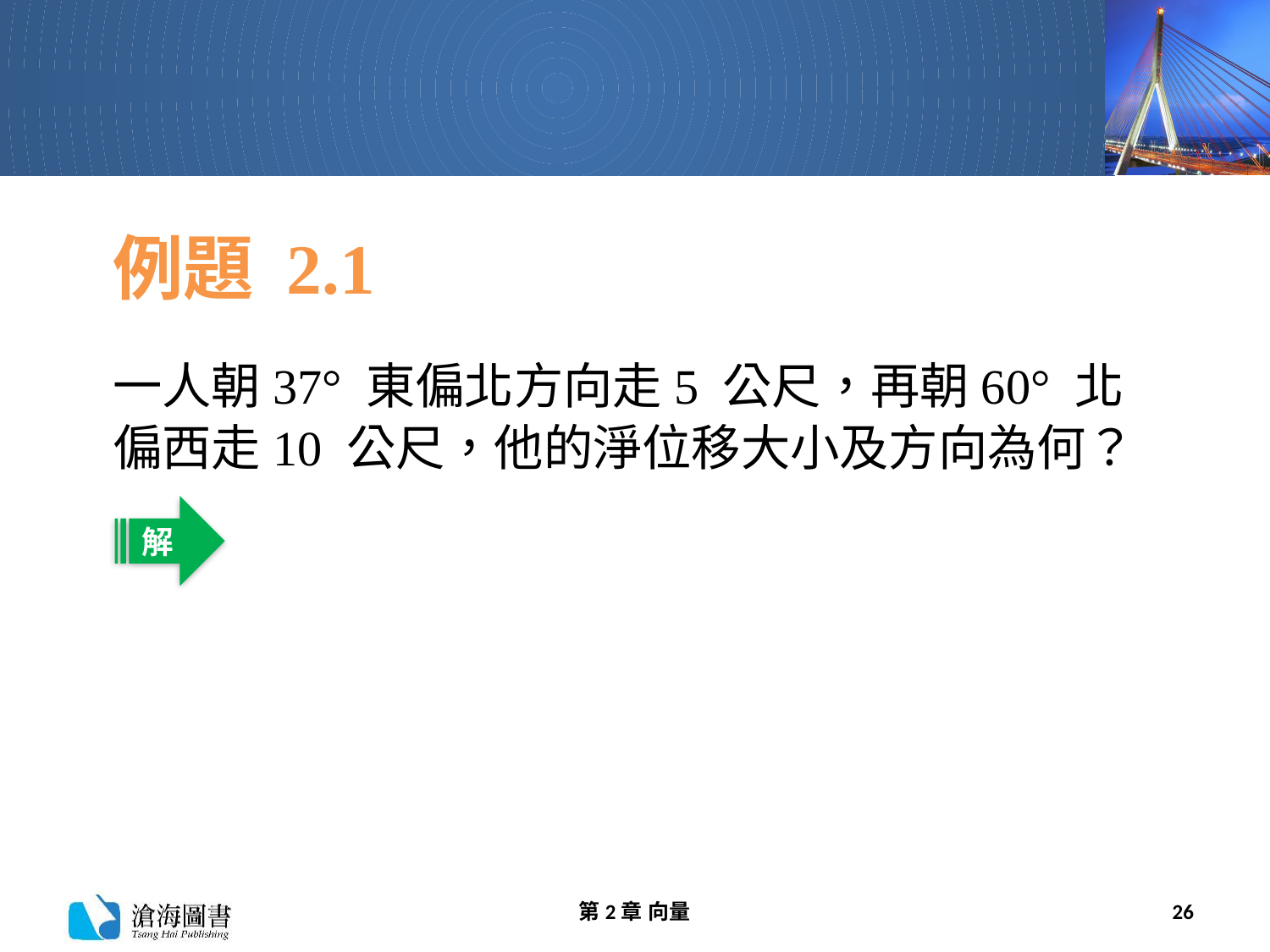

# 例題 2.1
一人朝37° 東偏北方向走5 公尺，再朝60° 北偏西走10 公尺，他的淨位移大小及方向為何？

解
第2章 向量
26